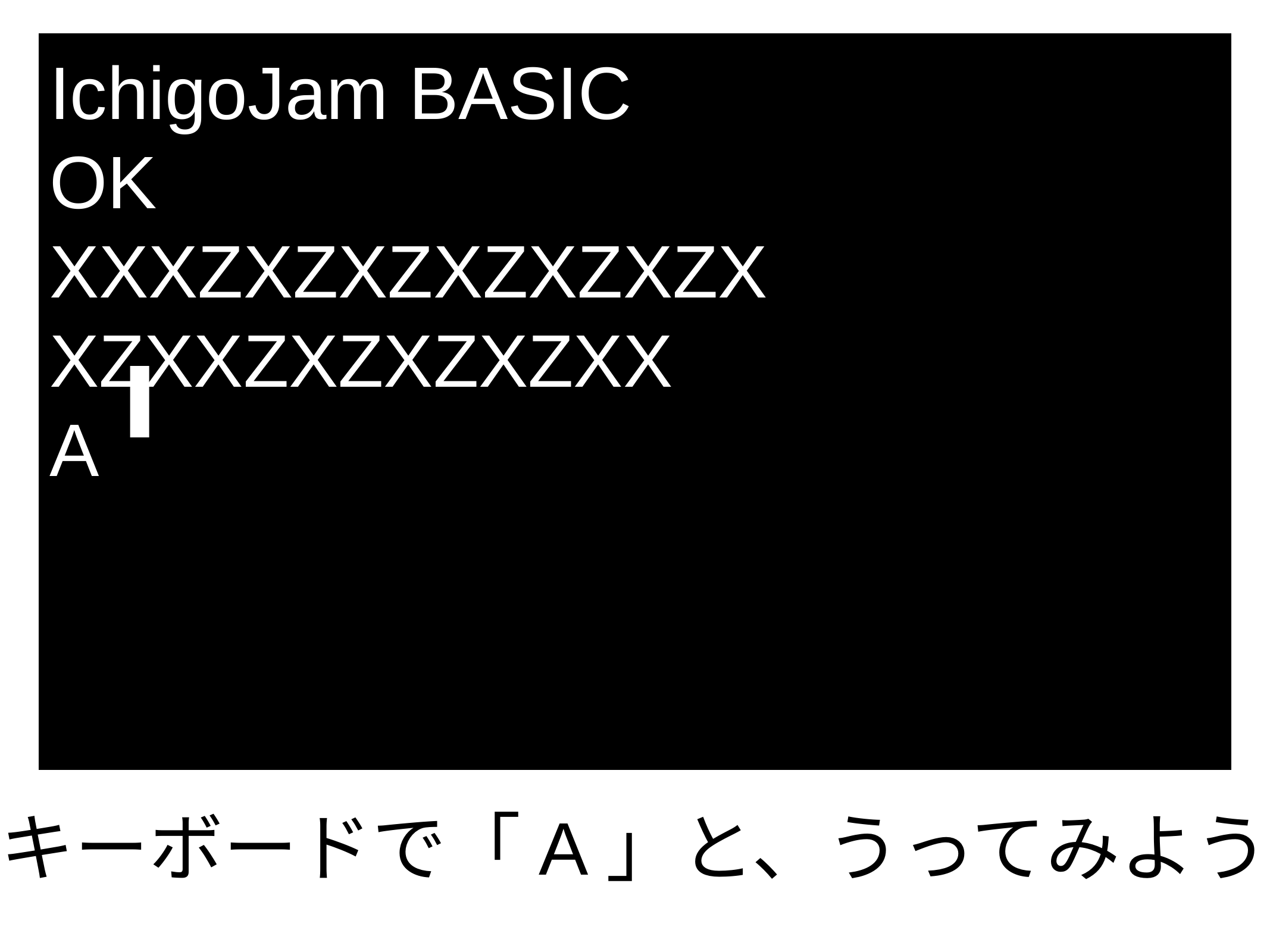

IchigoJam BASIC
OK
XXXZXZXZXZXZXZX
XZXXZXZXZXZXX
A

キーボードで「A」と、うってみよう